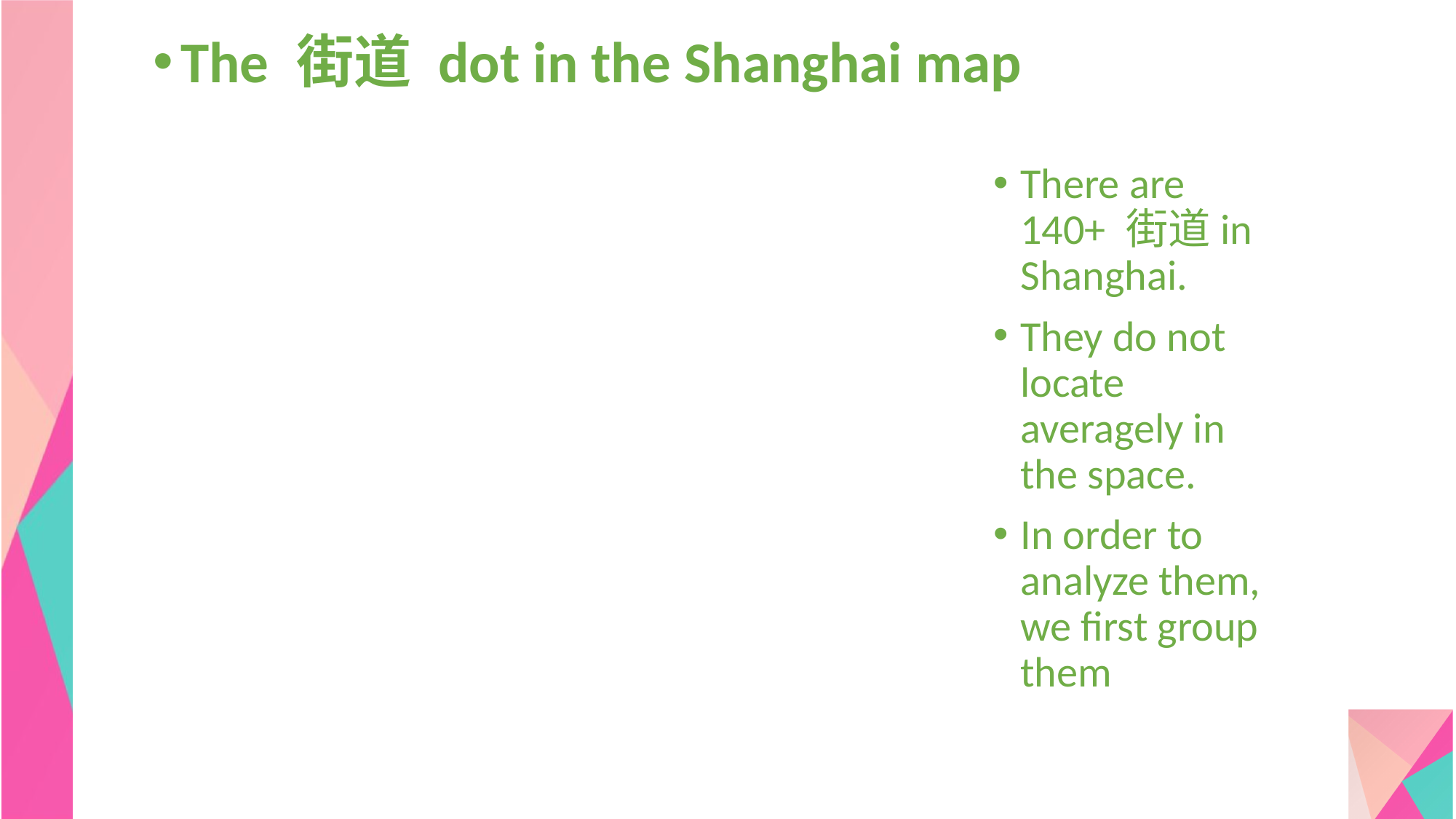

The 街道 dot in the Shanghai map

There are 140+ 街道in Shanghai.
They do not locate averagely in the space.
In order to analyze them, we first group them